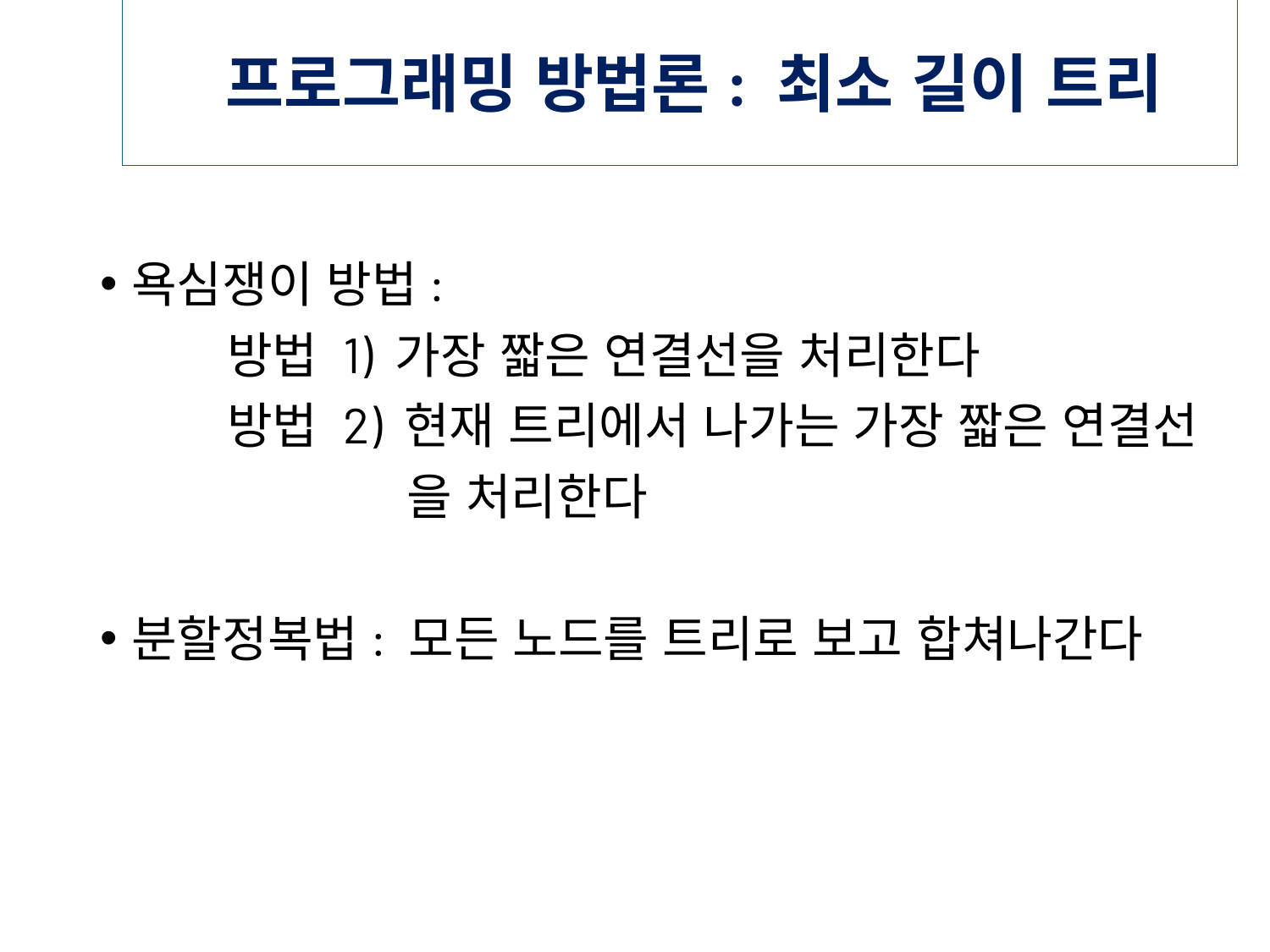

# 프로그래밍 방법론: 최소 길이 트리
욕심쟁이 방법:
	방법 1) 가장 짧은 연결선을 처리한다
	방법 2) 현재 트리에서 나가는 가장 짧은 연결선
		   을 처리한다

분할정복법: 모든 노드를 트리로 보고 합쳐나간다